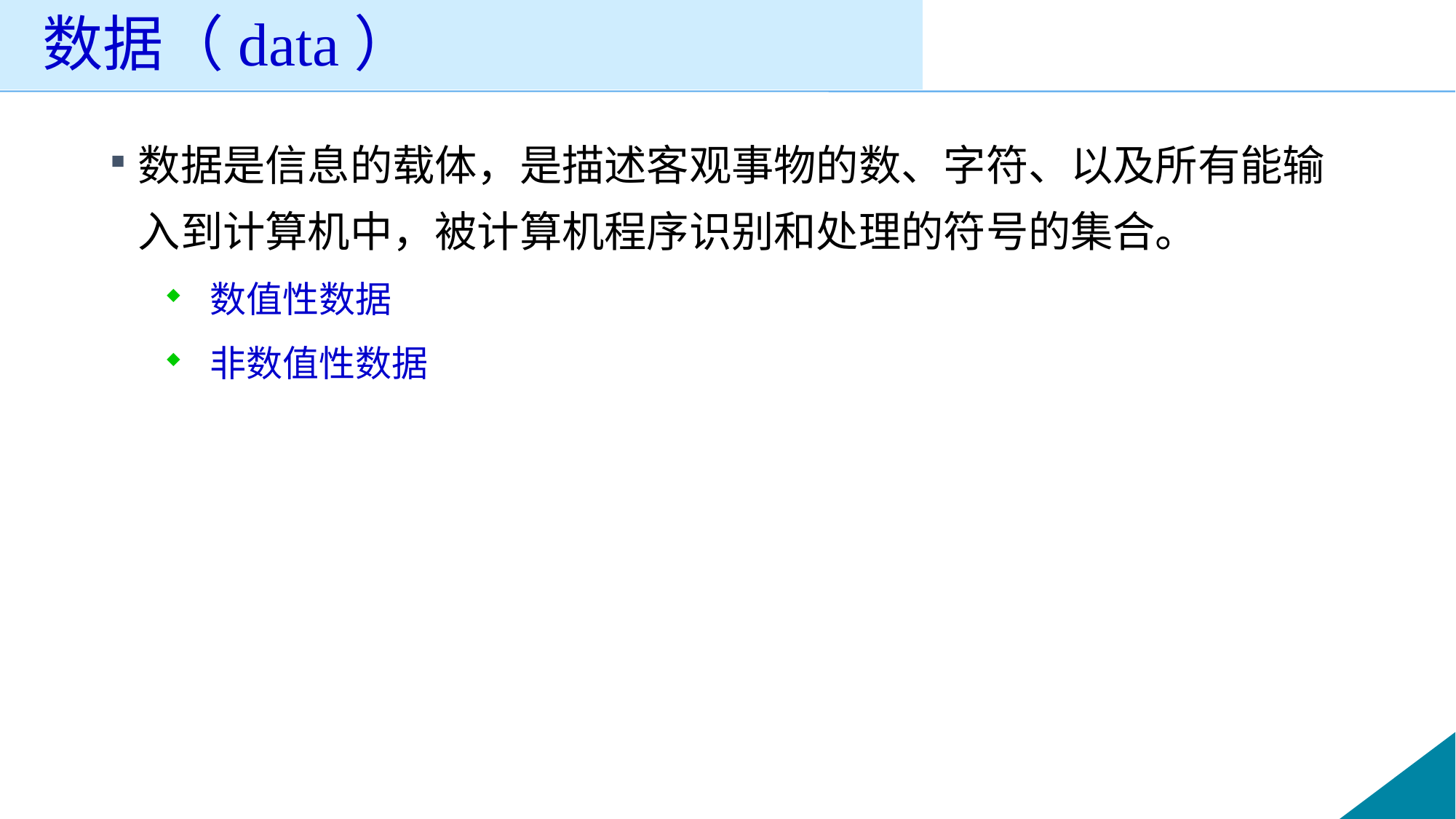

# 数据（data）
数据是信息的载体，是描述客观事物的数、字符、以及所有能输入到计算机中，被计算机程序识别和处理的符号的集合。
 数值性数据
 非数值性数据